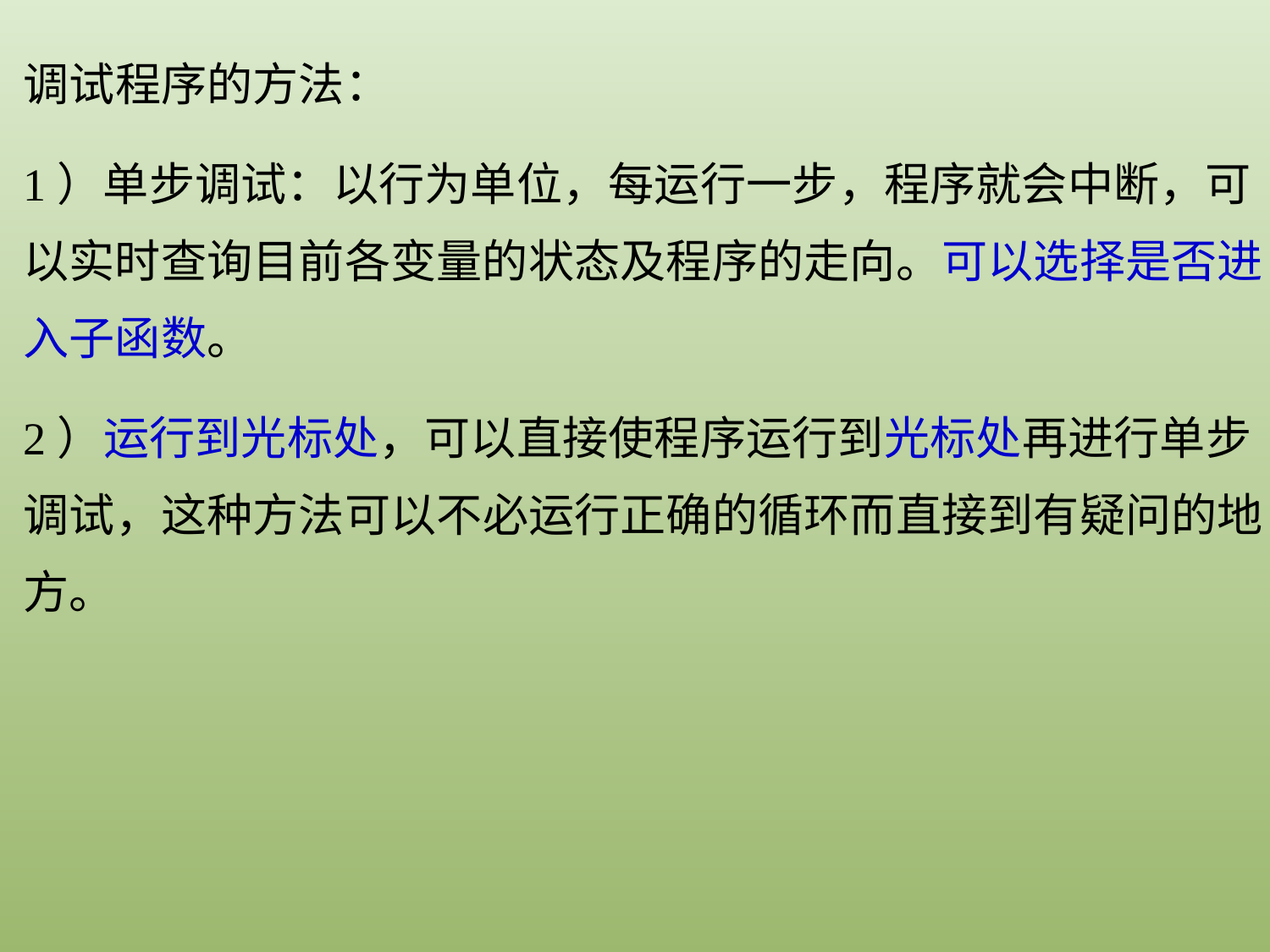

调试程序的方法：
1）单步调试：以行为单位，每运行一步，程序就会中断，可以实时查询目前各变量的状态及程序的走向。可以选择是否进入子函数。
2）运行到光标处，可以直接使程序运行到光标处再进行单步调试，这种方法可以不必运行正确的循环而直接到有疑问的地方。
377